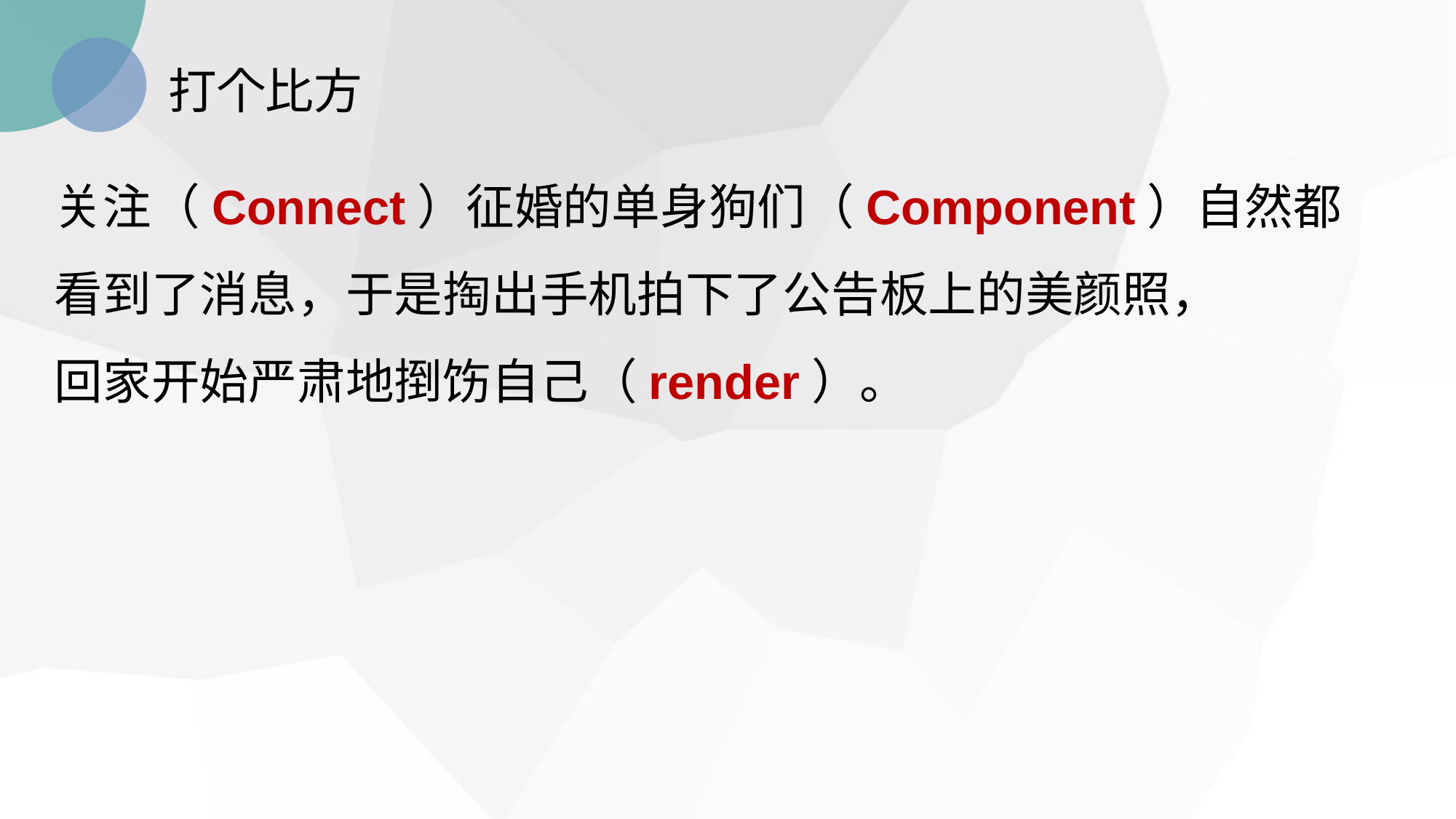

打个比方
关注（Connect）征婚的单身狗们（Component）自然都
看到了消息，于是掏出手机拍下了公告板上的美颜照，
回家开始严肃地捯饬自己（render）。